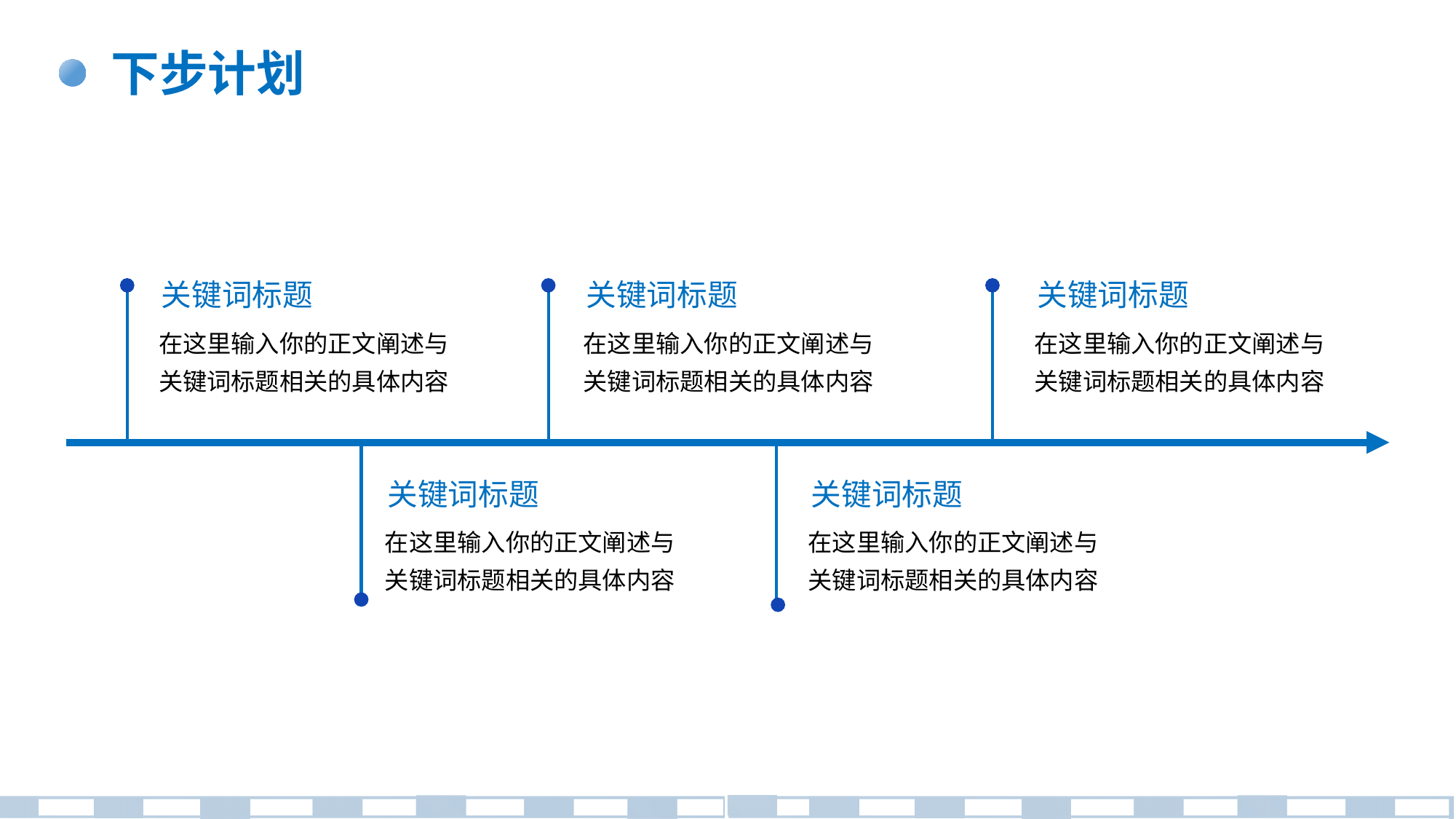

# 下步计划
关键词标题
在这里输入你的正文阐述与关键词标题相关的具体内容
关键词标题
在这里输入你的正文阐述与关键词标题相关的具体内容
关键词标题
在这里输入你的正文阐述与关键词标题相关的具体内容

关键词标题
在这里输入你的正文阐述与关键词标题相关的具体内容
关键词标题
在这里输入你的正文阐述与关键词标题相关的具体内容